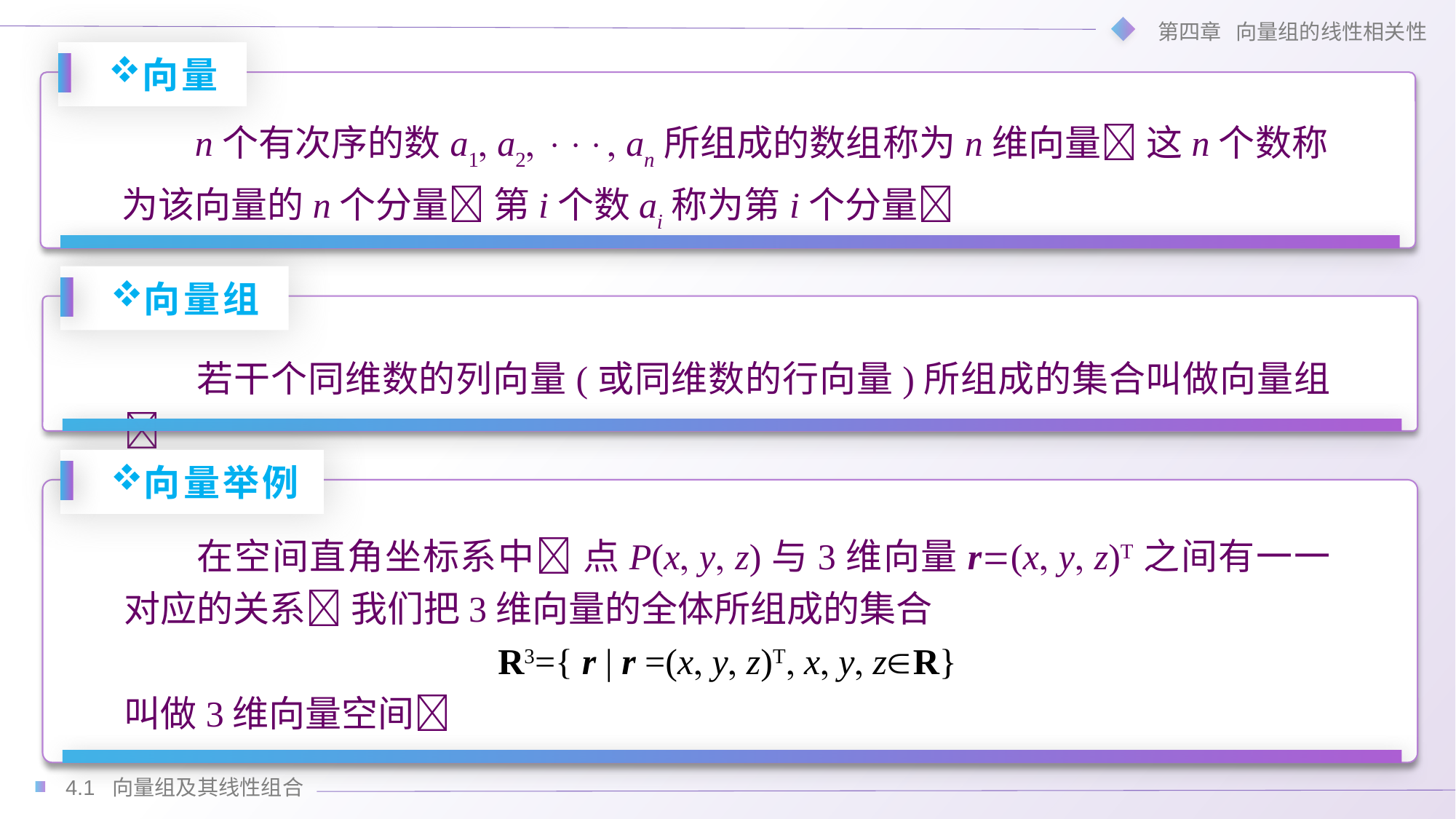

向量

n个有次序的数a1, a2, ⋅⋅⋅, an所组成的数组称为n维向量, 这n个数称为该向量的n个分量, 第i个数ai称为第i个分量.

向量组

若干个同维数的列向量(或同维数的行向量)所组成的集合叫做向量组.

向量举例

在空间直角坐标系中, 点P(x, y, z)与3维向量r=(x, y, z)T之间有一一对应的关系, 我们把3维向量的全体所组成的集合
R3={ r | r =(x, y, z)T, x, y, z∈R}
叫做3维向量空间.